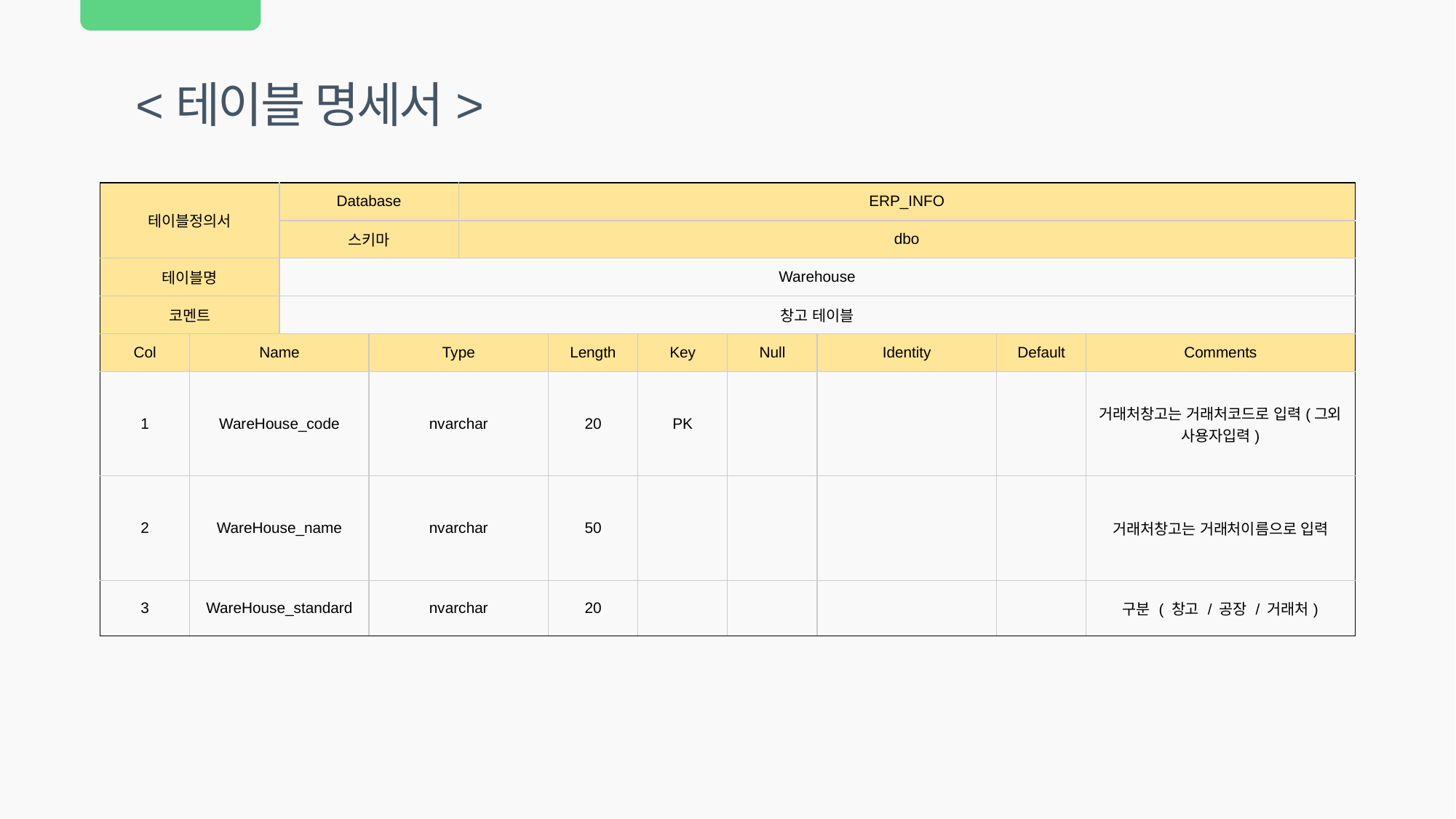

<테이블 명세서>
| 테이블정의서 |  | Database |  | ERP\_INFO |  |  |  |  |  |  |
| --- | --- | --- | --- | --- | --- | --- | --- | --- | --- | --- |
|  |  | 스키마 |  | dbo |  |  |  |  |  |  |
| 테이블명 |  | Warehouse |  |  |  |  |  |  |  |  |
| 코멘트 |  | 창고 테이블 |  |  |  |  |  |  |  |  |
| Col | Name |  | Type |  | Length | Key | Null | Identity | Default | Comments |
| 1 | WareHouse\_code |  | nvarchar |  | 20 | PK |  |  |  | 거래처창고는 거래처코드로 입력(그외 사용자입력) |
| 2 | WareHouse\_name |  | nvarchar |  | 50 |  |  |  |  | 거래처창고는 거래처이름으로 입력 |
| 3 | WareHouse\_standard |  | nvarchar |  | 20 |  |  |  |  | 구분 ( 창고 / 공장 / 거래처) |